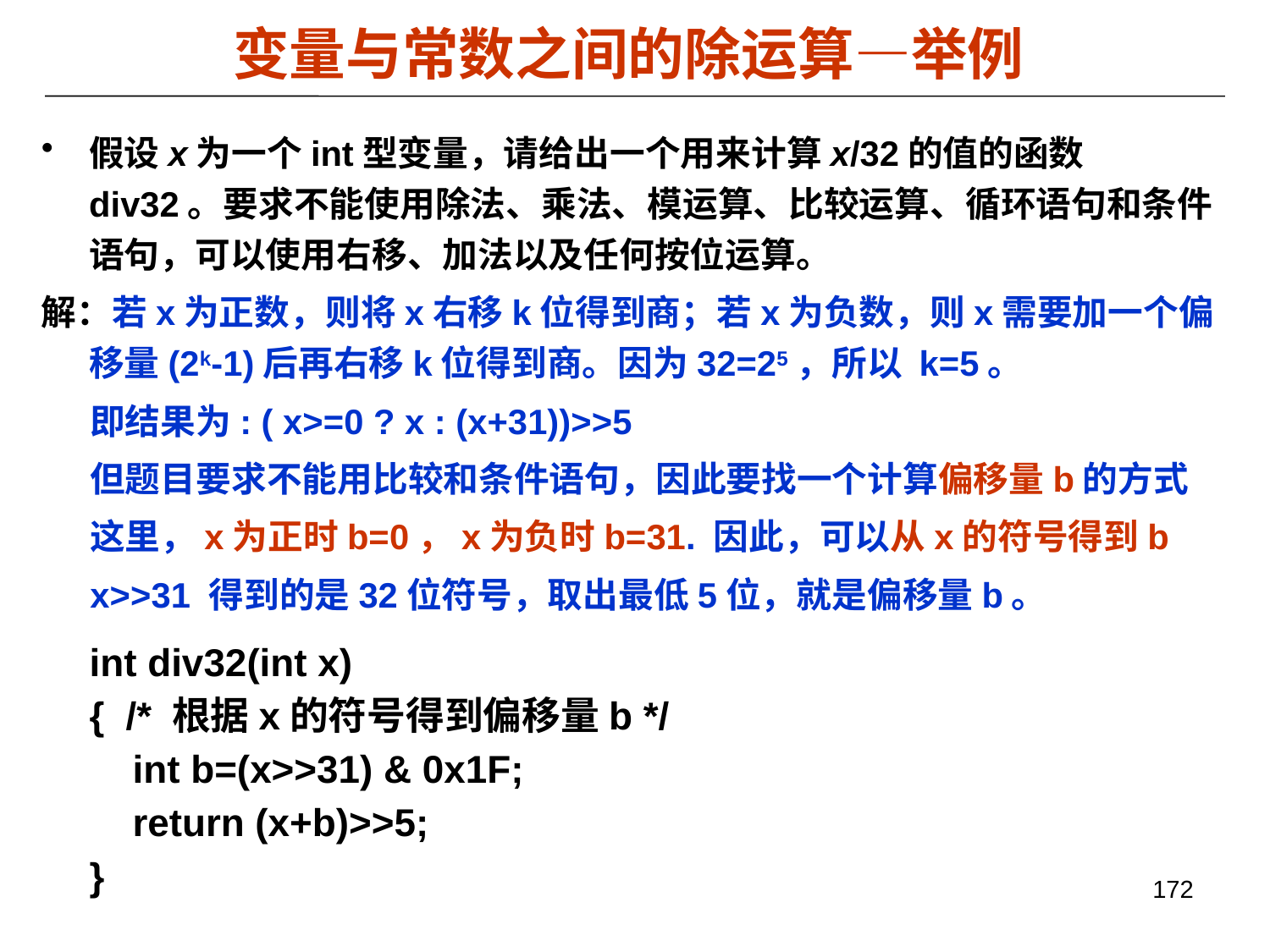

变量与常数之间的除运算—举例
假设x为一个int型变量，请给出一个用来计算x/32的值的函数div32。要求不能使用除法、乘法、模运算、比较运算、循环语句和条件语句，可以使用右移、加法以及任何按位运算。
解：若x为正数，则将x右移k位得到商；若x为负数，则x需要加一个偏移量(2k-1)后再右移k位得到商。因为32=25，所以 k=5。
     即结果为: ( x>=0 ? x : (x+31))>>5
     但题目要求不能用比较和条件语句，因此要找一个计算偏移量b的方式
     这里，x为正时b=0，x为负时b=31. 因此，可以从x的符号得到b
     x>>31 得到的是32位符号，取出最低5位，就是偏移量b。
int div32(int x)
{  /* 根据x的符号得到偏移量b */
    int b=(x>>31) & 0x1F;
    return (x+b)>>5;
}
172